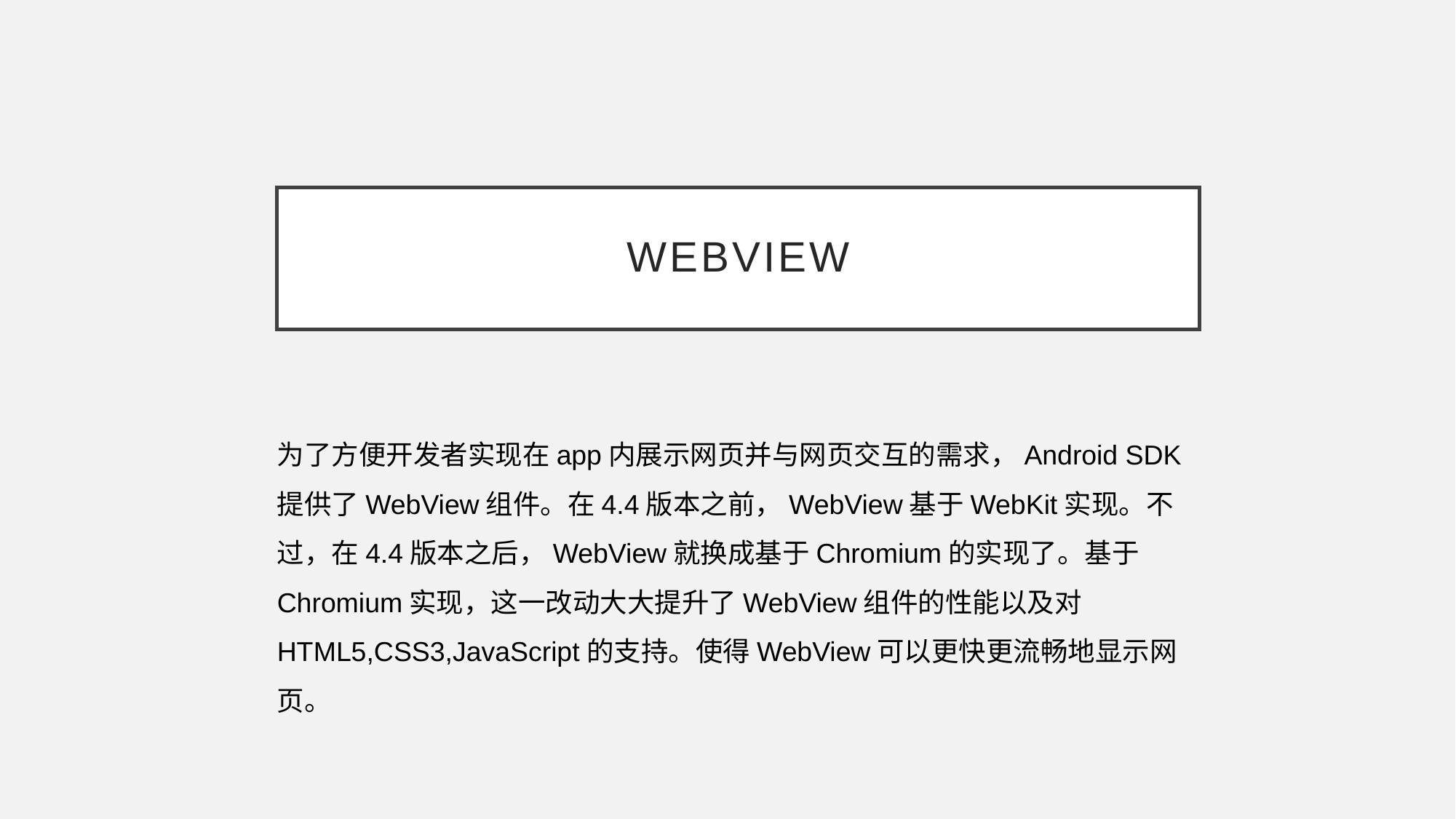

# webview
为了方便开发者实现在app内展示网页并与网页交互的需求，Android SDK提供了WebView组件。在4.4版本之前，WebView基于WebKit实现。不过，在4.4版本之后，WebView就换成基于Chromium的实现了。基于Chromium实现，这一改动大大提升了WebView组件的性能以及对HTML5,CSS3,JavaScript的支持。使得WebView可以更快更流畅地显示网页。